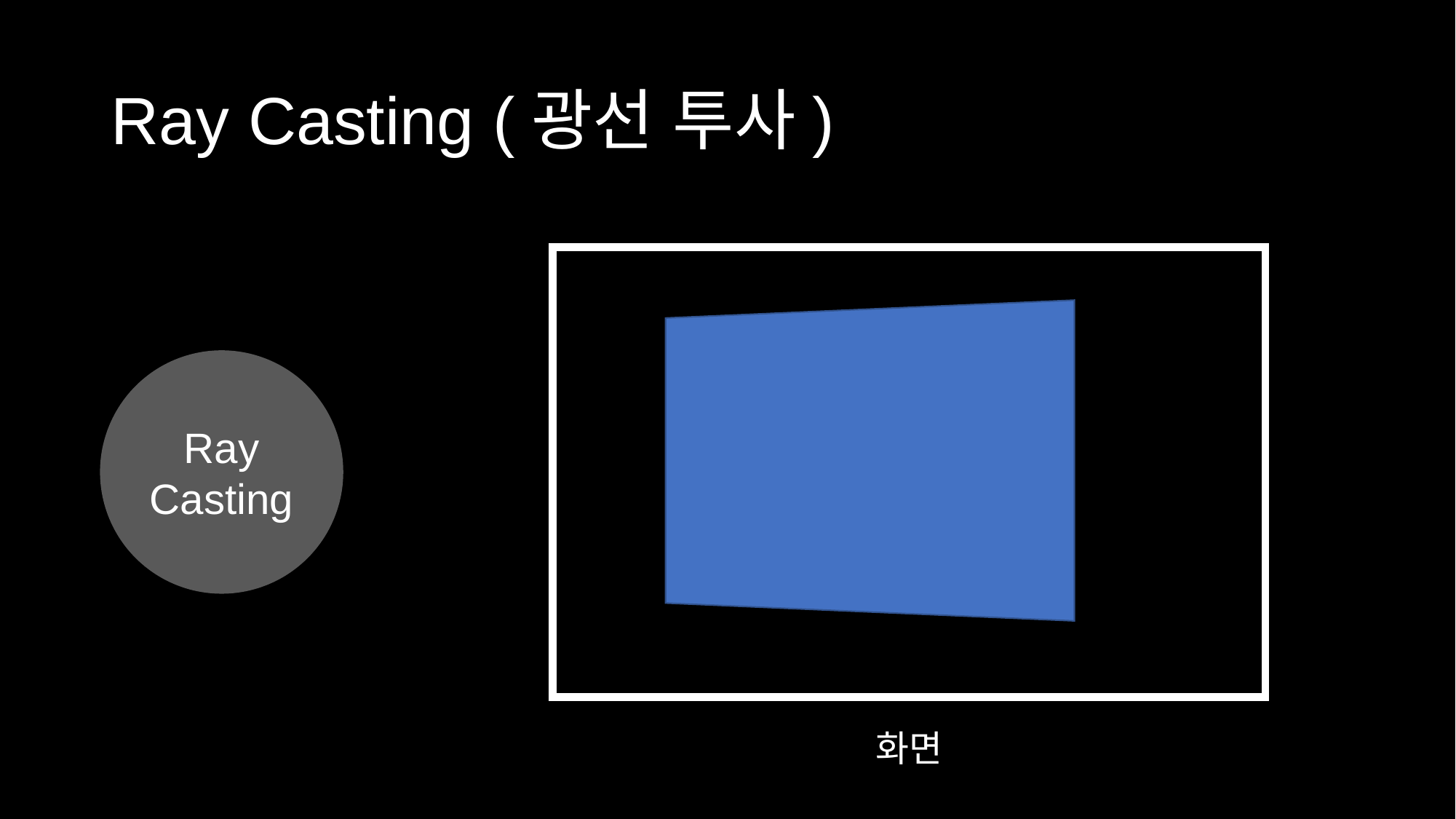

# Ray Casting (광선 투사)

Ray Casting
화면